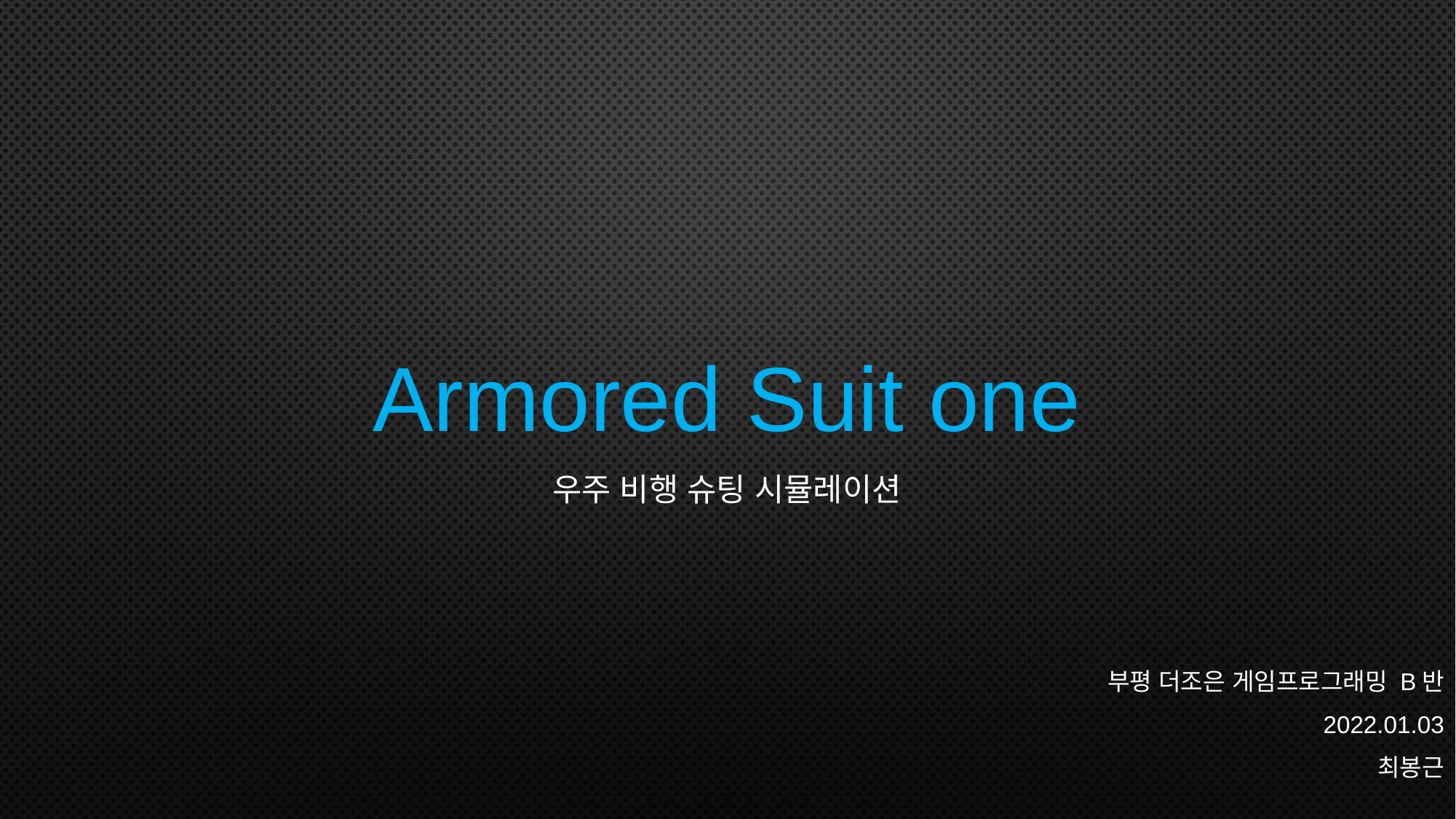

# Armored Suit one
우주 비행 슈팅 시뮬레이션
부평 더조은 게임프로그래밍 B반
2022.01.03
최봉근